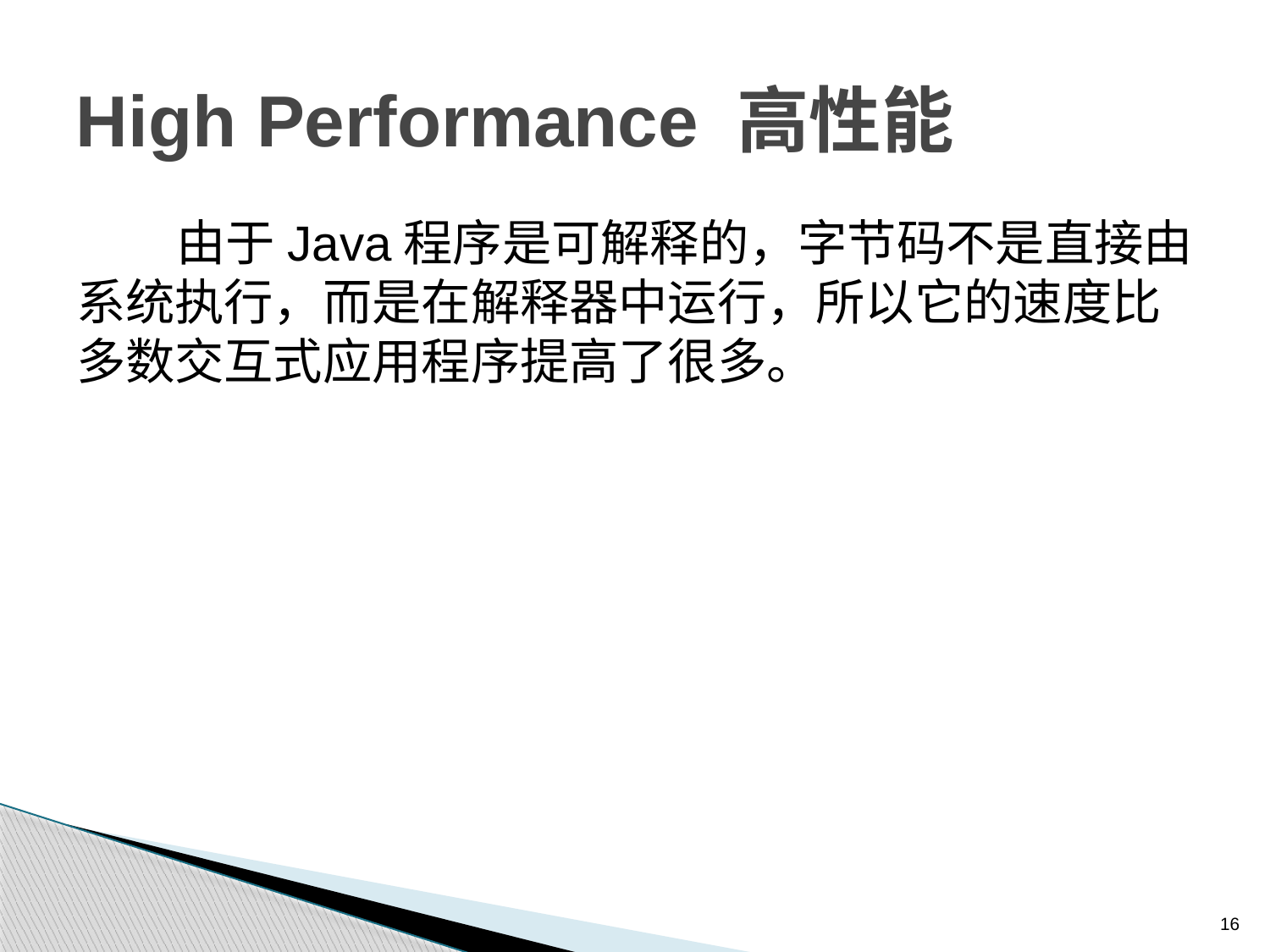

# High Performance 高性能
由于Java程序是可解释的，字节码不是直接由系统执行，而是在解释器中运行，所以它的速度比多数交互式应用程序提高了很多。
16